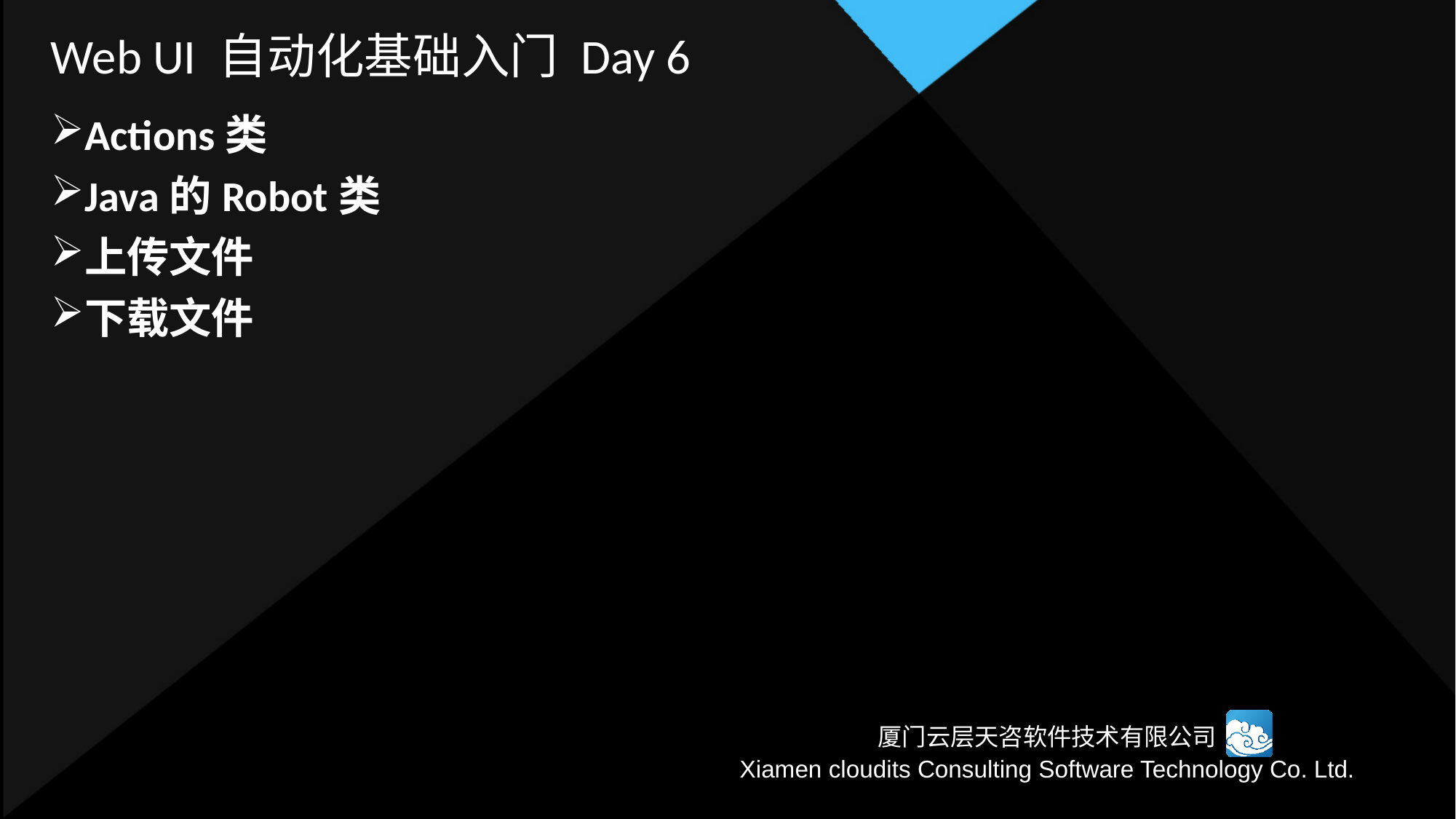

# Web UI 自动化基础入门 Day 6
Actions类
Java的Robot类
上传文件
下载文件